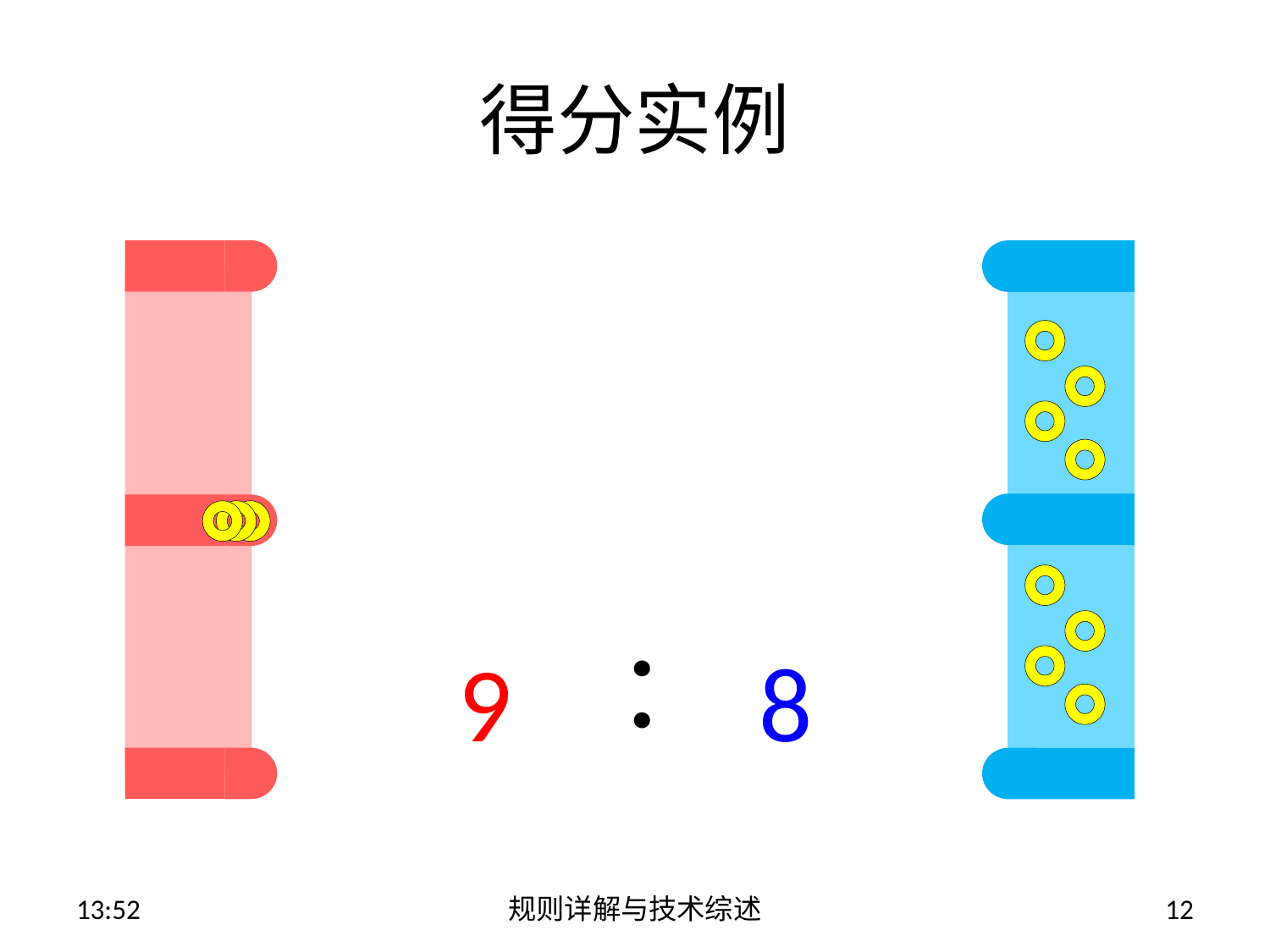

# 得分实例

：
9
8

13:52
规则详解与技术综述
12